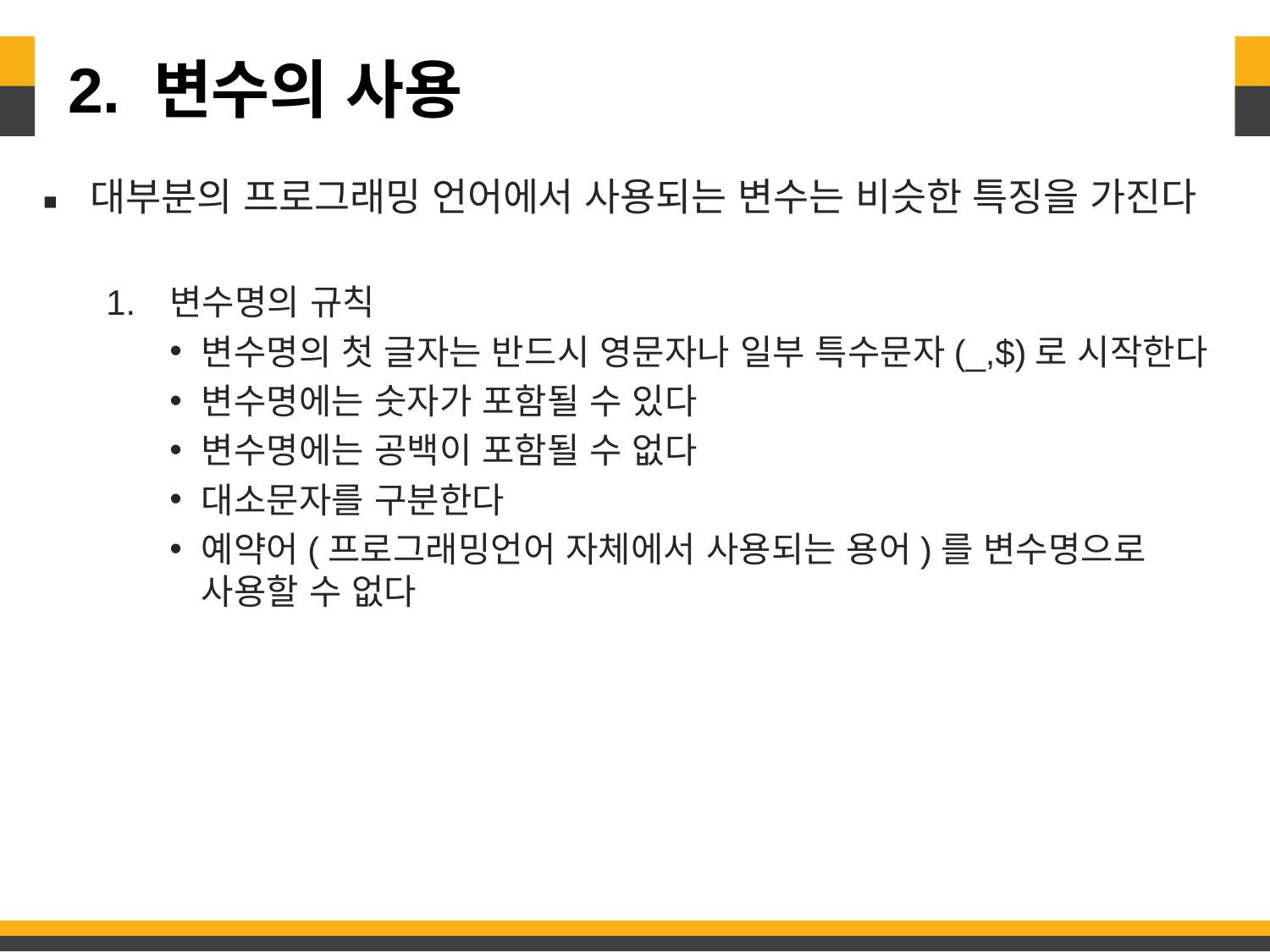

# 2. 변수의 사용
대부분의 프로그래밍 언어에서 사용되는 변수는 비슷한 특징을 가진다

변수명의 규칙
변수명의 첫 글자는 반드시 영문자나 일부 특수문자(_,$)로 시작한다
변수명에는 숫자가 포함될 수 있다
변수명에는 공백이 포함될 수 없다
대소문자를 구분한다
예약어(프로그래밍언어 자체에서 사용되는 용어)를 변수명으로 사용할 수 없다